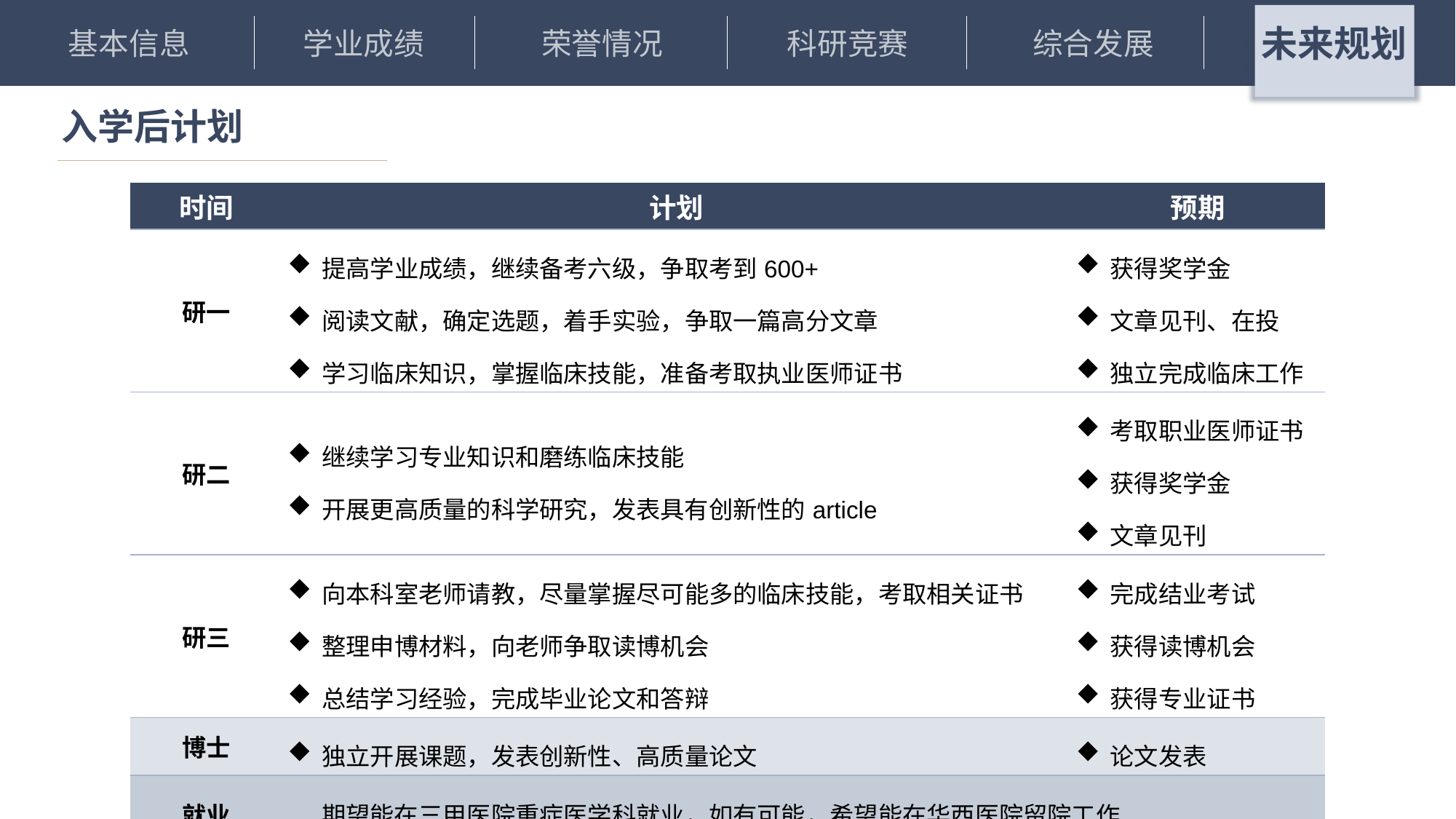

未来规划
荣誉情况
科研竞赛
基本信息
学业成绩
综合发展
# 入学后计划
| 时间 | 计划 | 预期 |
| --- | --- | --- |
| 研一 | 提高学业成绩，继续备考六级，争取考到600+ 阅读文献，确定选题，着手实验，争取一篇高分文章 学习临床知识，掌握临床技能，准备考取执业医师证书 | 获得奖学金 文章见刊、在投 独立完成临床工作 |
| 研二 | 继续学习专业知识和磨练临床技能 开展更高质量的科学研究，发表具有创新性的article | 考取职业医师证书 获得奖学金 文章见刊 |
| 研三 | 向本科室老师请教，尽量掌握尽可能多的临床技能，考取相关证书 整理申博材料，向老师争取读博机会 总结学习经验，完成毕业论文和答辩 | 完成结业考试 获得读博机会 获得专业证书 |
| 博士 | 独立开展课题，发表创新性、高质量论文 | 论文发表 |
| 就业 | 期望能在三甲医院重症医学科就业，如有可能，希望能在华西医院留院工作 |  |